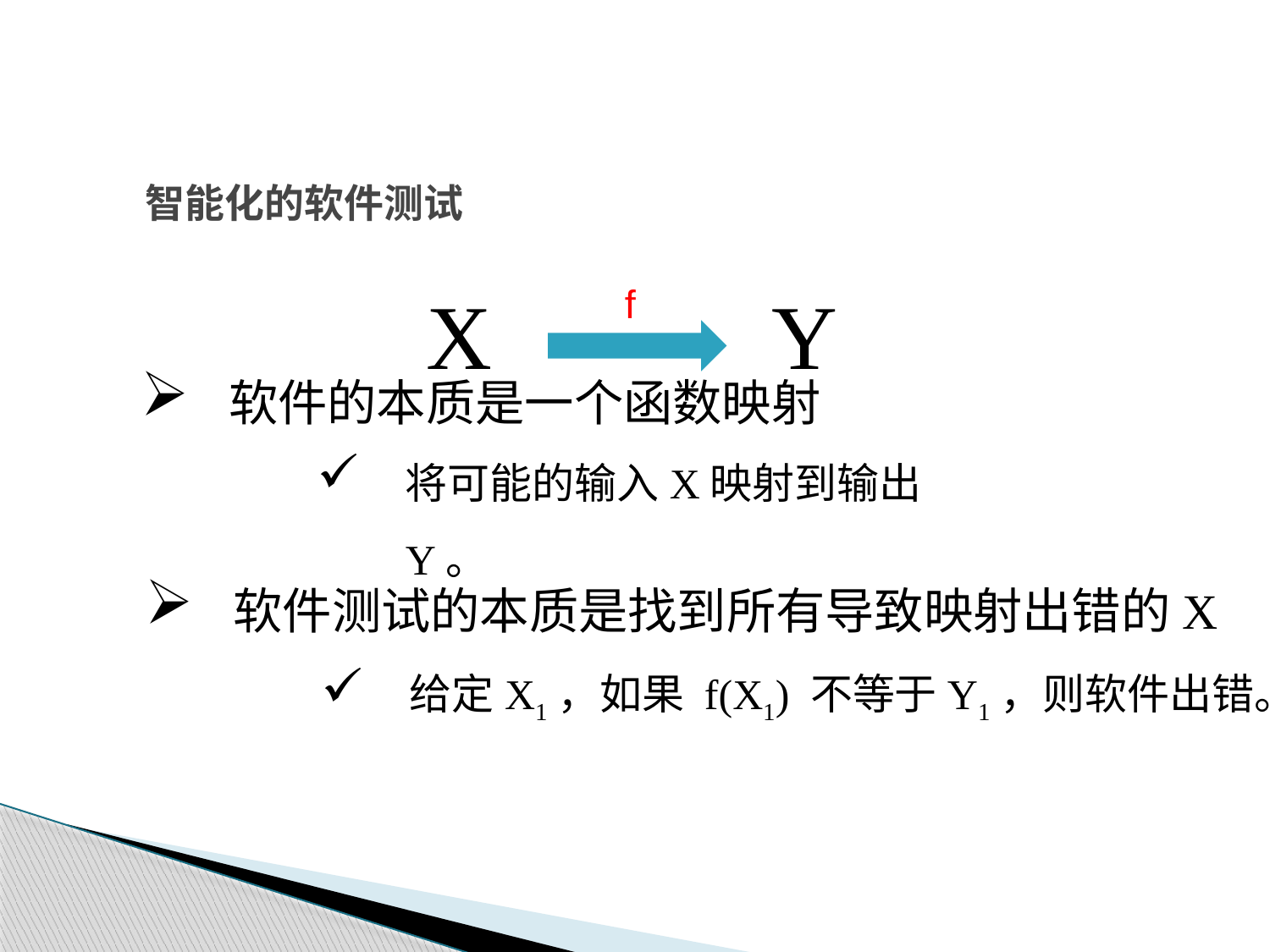

# 智能化的软件测试
04
X
Y
f

软件的本质是一个函数映射
将可能的输入X映射到输出Y。
软件测试的本质是找到所有导致映射出错的X
给定X1，如果 f(X1) 不等于Y1，则软件出错。
软件危机